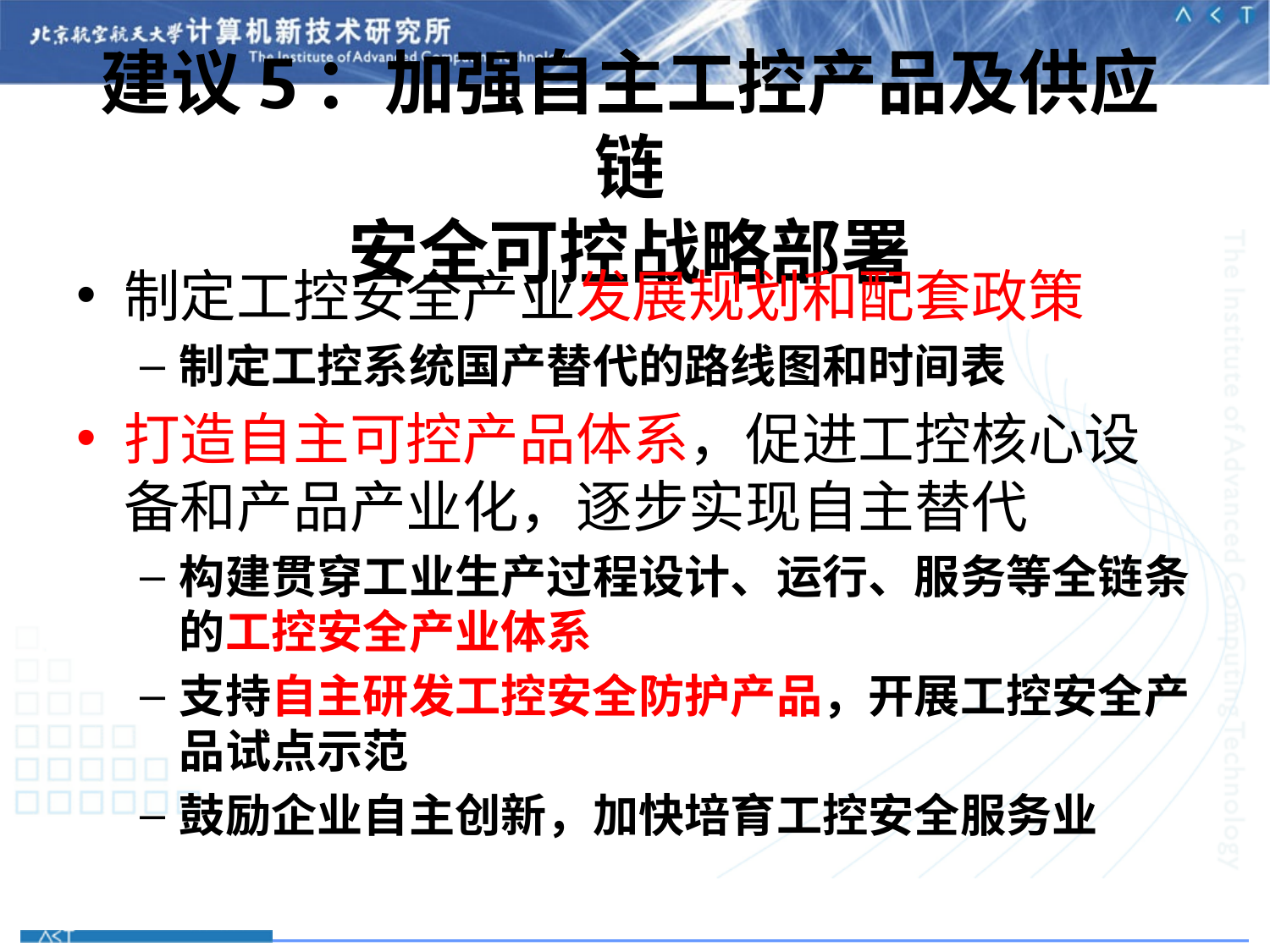

# 建议5：加强自主工控产品及供应链 安全可控战略部署
制定工控安全产业发展规划和配套政策
制定工控系统国产替代的路线图和时间表
打造自主可控产品体系，促进工控核心设备和产品产业化，逐步实现自主替代
构建贯穿工业生产过程设计、运行、服务等全链条的工控安全产业体系
支持自主研发工控安全防护产品，开展工控安全产品试点示范
鼓励企业自主创新，加快培育工控安全服务业